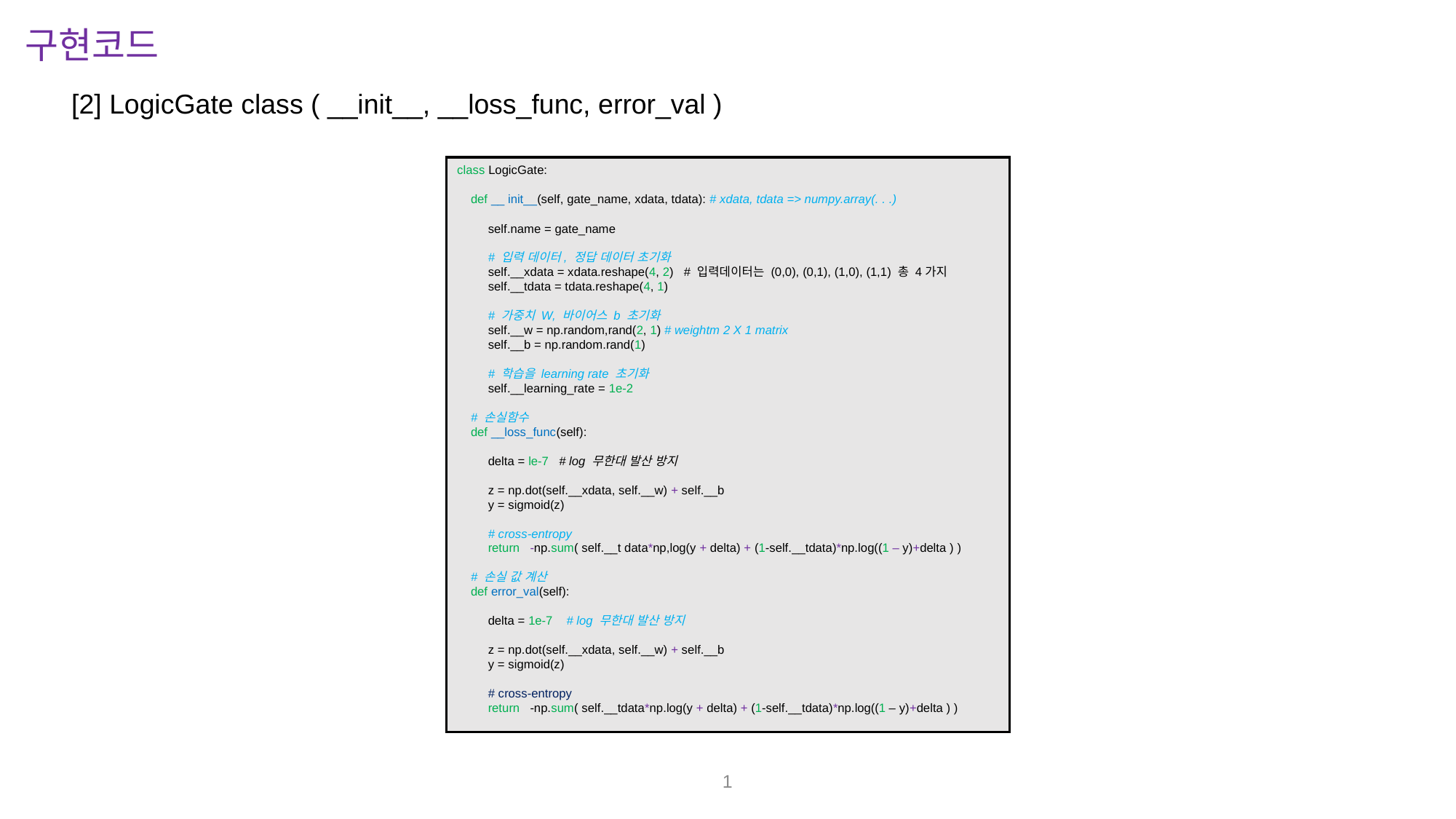

구현코드
[2] LogicGate class ( __init__, __loss_func, error_val )
class LogicGate:

    def __ init__(self, gate_name, xdata, tdata): # xdata, tdata => numpy.array(. . .)

         self.name = gate_name

         # 입력 데이터, 정답 데이터 초기화
         self.__xdata = xdata.reshape(4, 2)   # 입력데이터는 (0,0), (0,1), (1,0), (1,1) 총 4가지
         self.__tdata = tdata.reshape(4, 1)

         # 가중치 W, 바이어스 b 초기화
         self.__w = np.random,rand(2, 1) # weightm 2 X 1 matrix
         self.__b = np.random.rand(1)

         # 학습을 learning rate 초기화
         self.__learning_rate = 1e-2

    # 손실함수
    def __loss_func(self):

         delta = le-7   # log 무한대 발산 방지

         z = np.dot(self.__xdata, self.__w) + self.__b
         y = sigmoid(z)

         # cross-entropy
         return   -np.sum( self.__t data*np,log(y + delta) + (1-self.__tdata)*np.log((1 – y)+delta ) )

    # 손실 값 계산
    def error_val(self):

         delta = 1e-7    # log 무한대 발산 방지

         z = np.dot(self.__xdata, self.__w) + self.__b
         y = sigmoid(z)

         # cross-entropy
         return   -np.sum( self.__tdata*np.log(y + delta) + (1-self.__tdata)*np.log((1 – y)+delta ) )
1